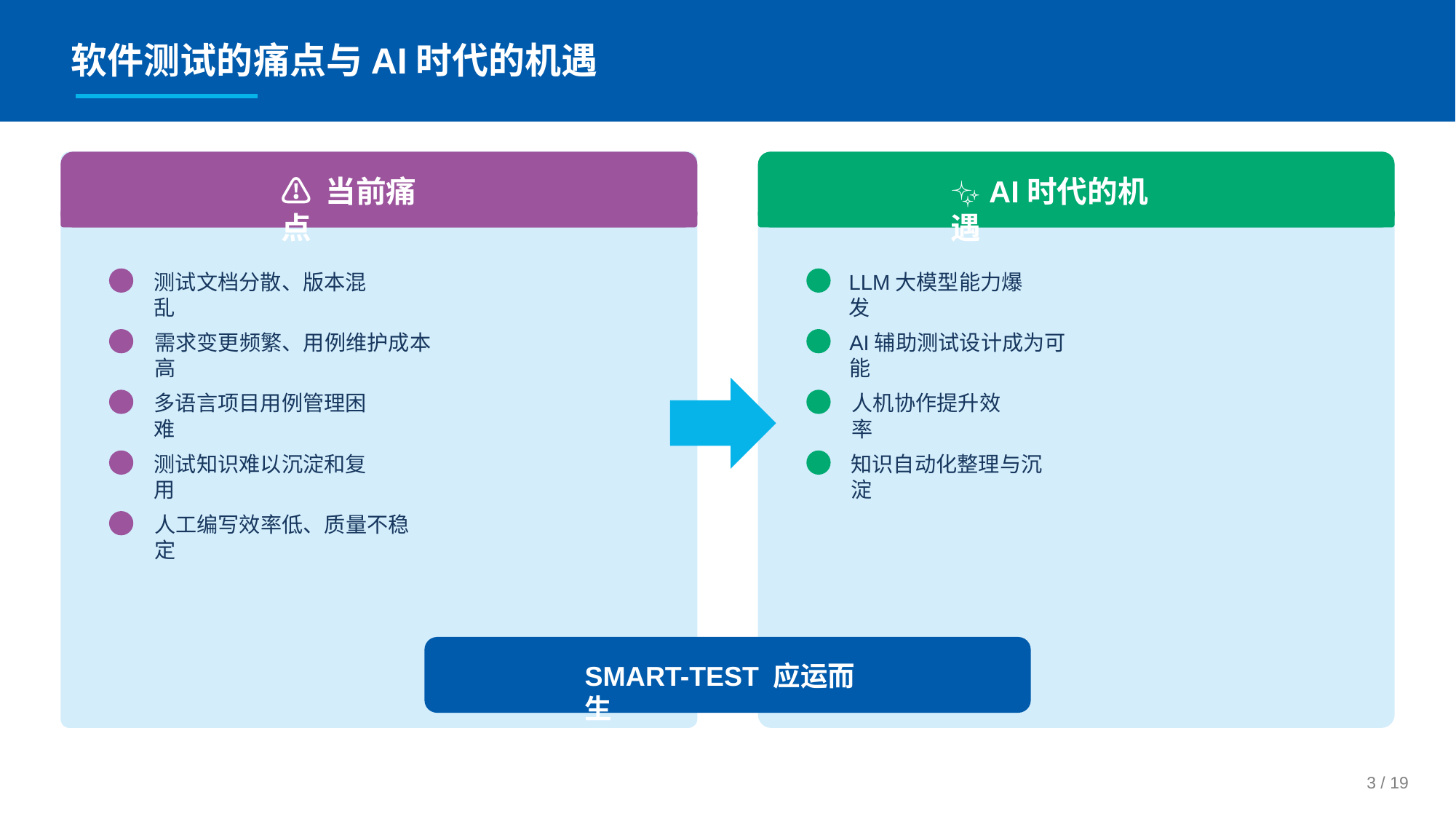

软件测试的痛点与AI时代的机遇

⚠ 当前痛点
✨ AI时代的机遇

测试文档分散、版本混乱
LLM大模型能力爆发

需求变更频繁、用例维护成本高
AI辅助测试设计成为可能

多语言项目用例管理困难
人机协作提升效率

测试知识难以沉淀和复用
知识自动化整理与沉淀

人工编写效率低、质量不稳定

SMART-TEST 应运而生
3 / 19